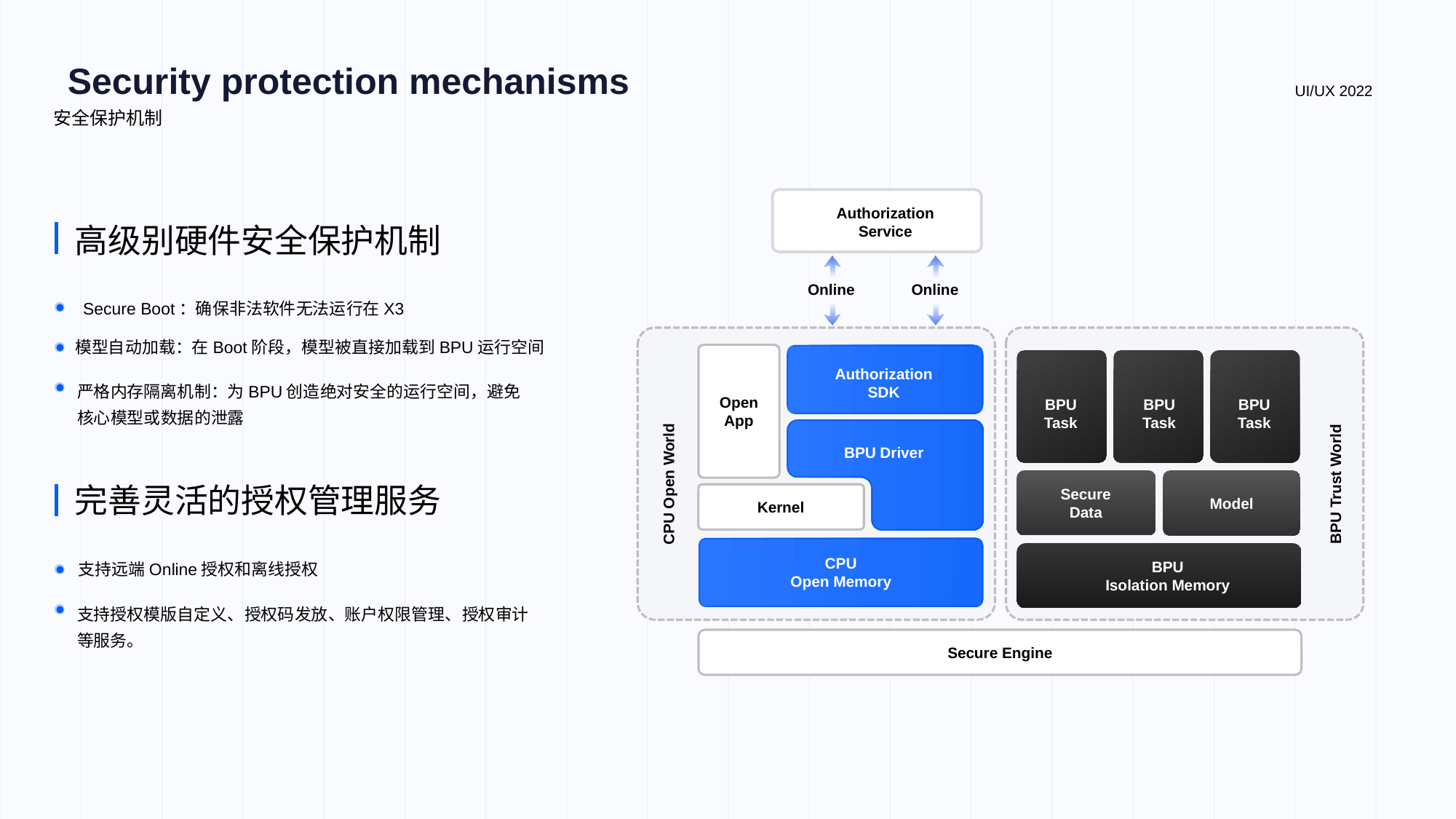

Security protection mechanisms
UI/UX 2022
安全保护机制

Authorization
Service
高级别硬件安全保护机制

Online
Online
Secure Boot：确保非法软件无法运行在X3

模型自动加载：在Boot阶段，模型被直接加载到BPU运行空间

Authorization
SDK
严格内存隔离机制：为BPU创造绝对安全的运行空间，避免核心模型或数据的泄露

Open
App
BPU
Task
BPU
Task
BPU
Task

BPU Driver
CPU Open World
BPU Trust World

完善灵活的授权管理服务
Secure
Data

Model
Kernel

CPU
Open Memory
BPU
Isolation Memory
支持远端Online授权和离线授权

支持授权模版自定义、授权码发放、账户权限管理、授权审计等服务。

Secure Engine